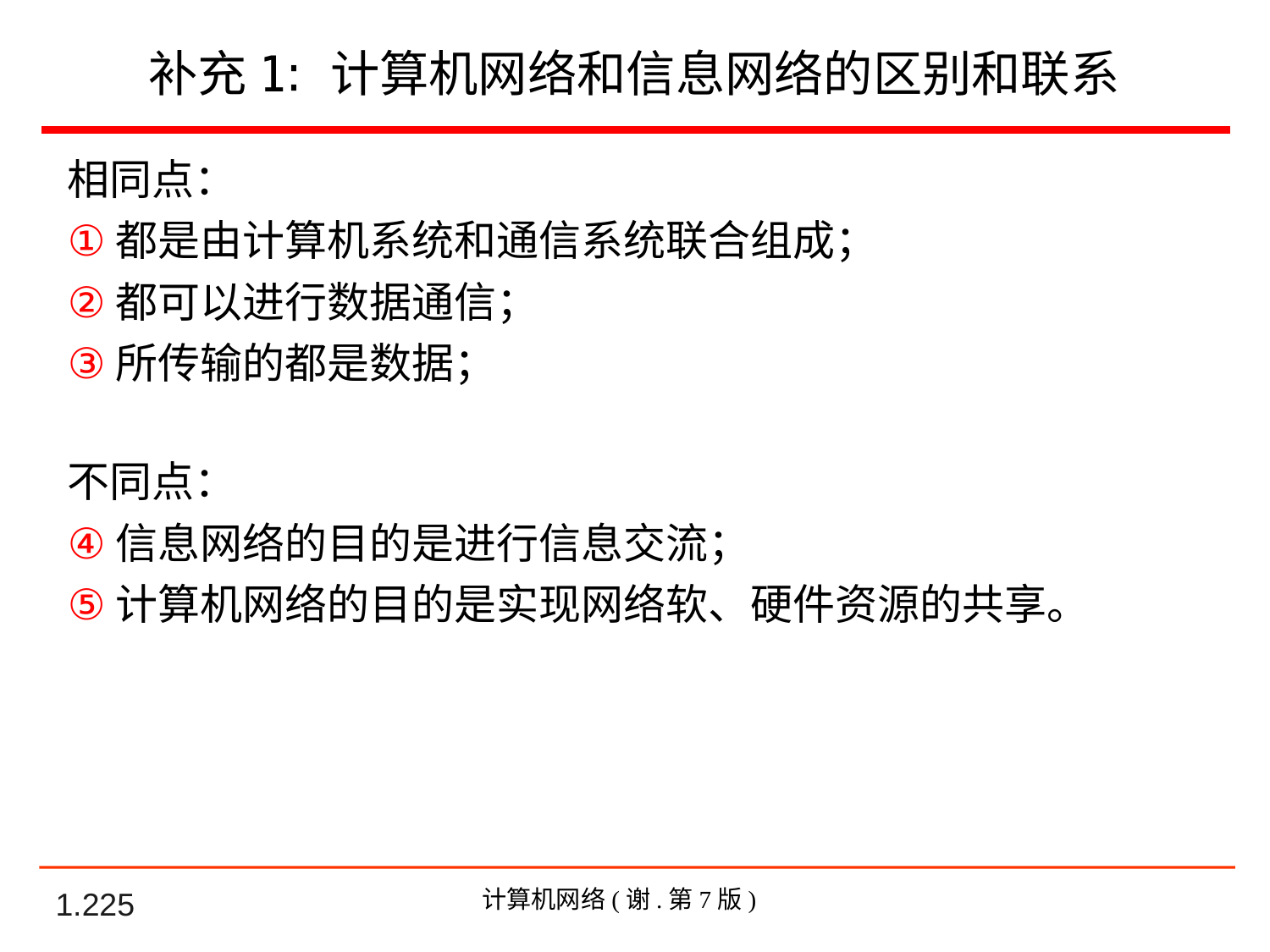

补充1: 计算机网络和信息网络的区别和联系
相同点：
都是由计算机系统和通信系统联合组成；
都可以进行数据通信；
所传输的都是数据；

不同点：
信息网络的目的是进行信息交流；
计算机网络的目的是实现网络软、硬件资源的共享。